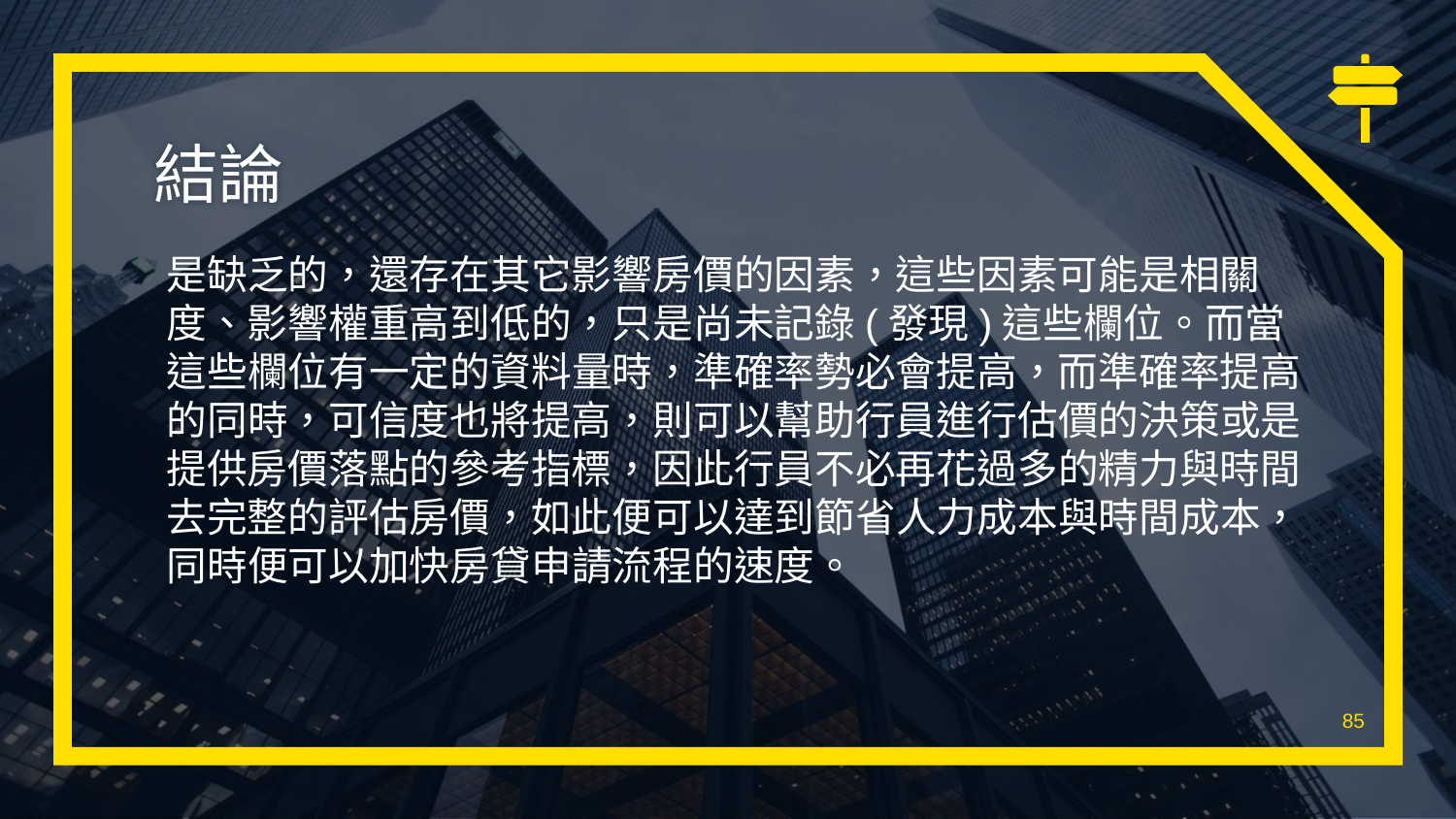

結論
是缺乏的，還存在其它影響房價的因素，這些因素可能是相關度、影響權重高到低的，只是尚未記錄(發現)這些欄位。而當這些欄位有一定的資料量時，準確率勢必會提高，而準確率提高的同時，可信度也將提高，則可以幫助行員進行估價的決策或是提供房價落點的參考指標，因此行員不必再花過多的精力與時間去完整的評估房價，如此便可以達到節省人力成本與時間成本，同時便可以加快房貸申請流程的速度。
85